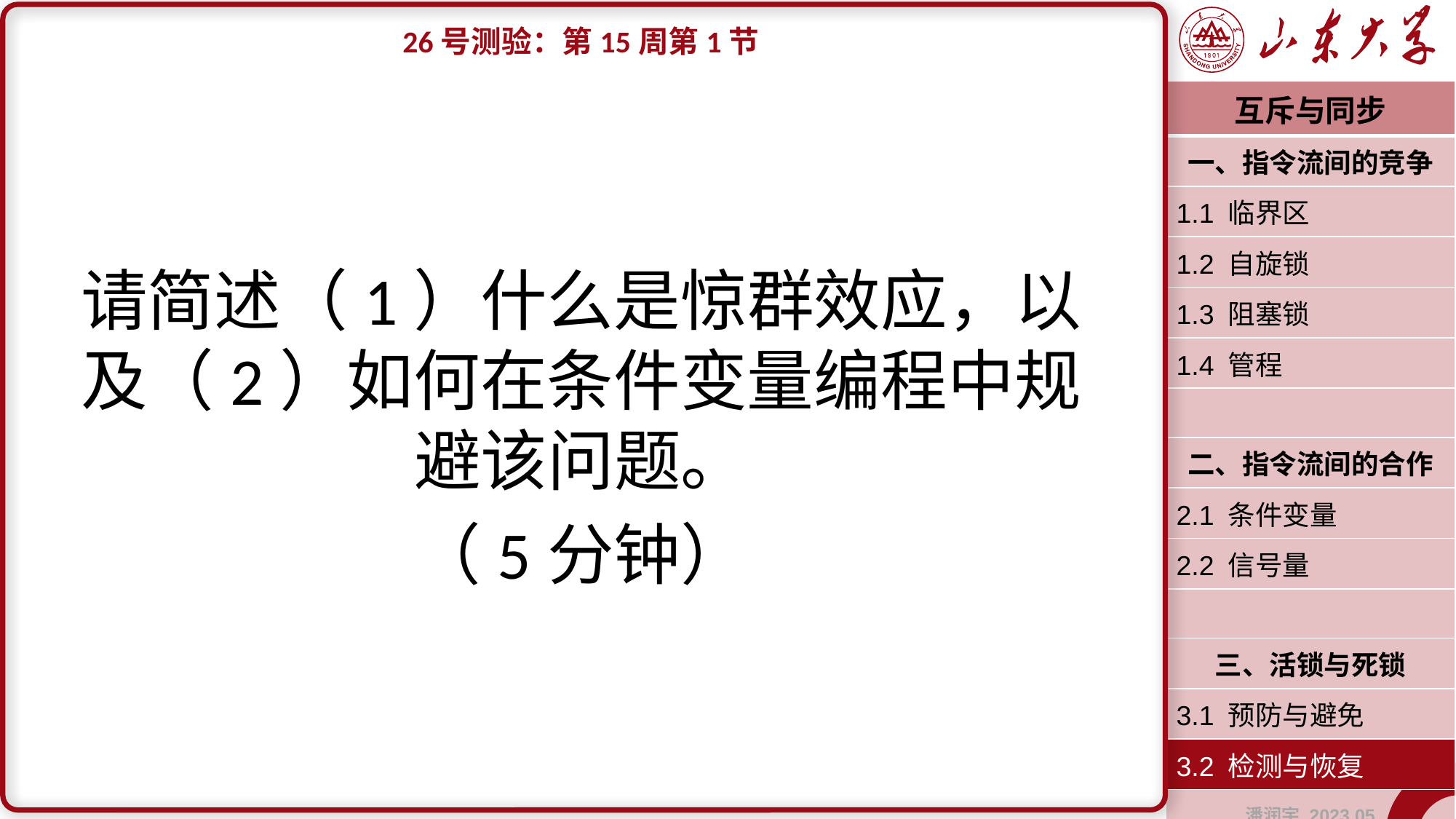

26号测验：第15周第1节

请简述（1）什么是惊群效应，以及（2）如何在条件变量编程中规避该问题。
（5分钟）
| 互斥与同步 |
| --- |
| 一、指令流间的竞争 |
| 1.1 临界区 |
| 1.2 自旋锁 |
| 1.3 阻塞锁 |
| 1.4 管程 |
|  |
| 二、指令流间的合作 |
| 2.1 条件变量 |
| 2.2 信号量 |
|  |
| 三、活锁与死锁 |
| 3.1 预防与避免 |
| 3.2 检测与恢复 |
| 潘润宇 2023.05 |